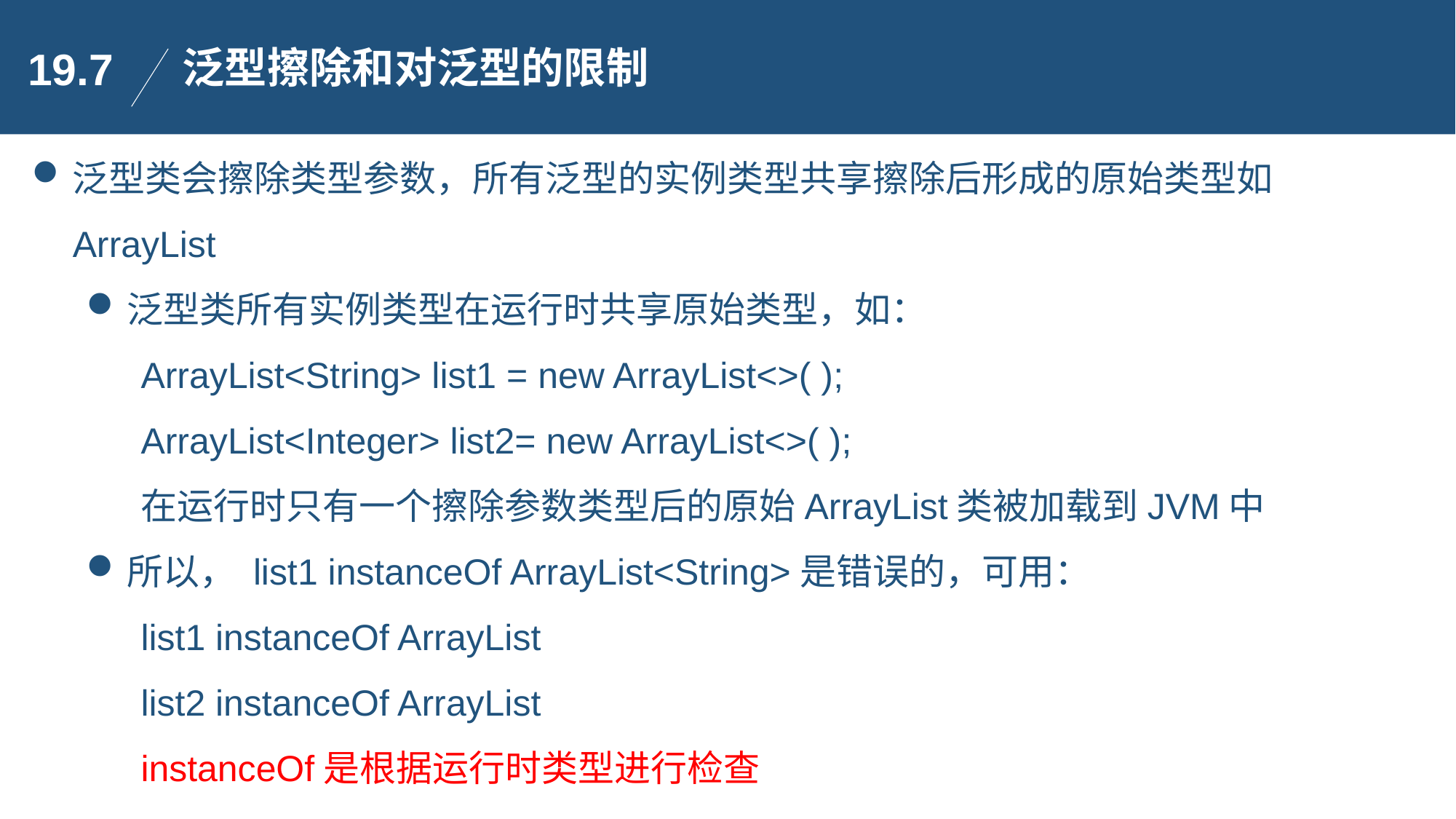

泛型擦除和对泛型的限制
19.7
泛型类会擦除类型参数，所有泛型的实例类型共享擦除后形成的原始类型如ArrayList
泛型类所有实例类型在运行时共享原始类型，如：
ArrayList<String> list1 = new ArrayList<>( );
ArrayList<Integer> list2= new ArrayList<>( );
在运行时只有一个擦除参数类型后的原始ArrayList类被加载到JVM中
所以， list1 instanceOf ArrayList<String>是错误的，可用：
list1 instanceOf ArrayList
list2 instanceOf ArrayList
instanceOf是根据运行时类型进行检查